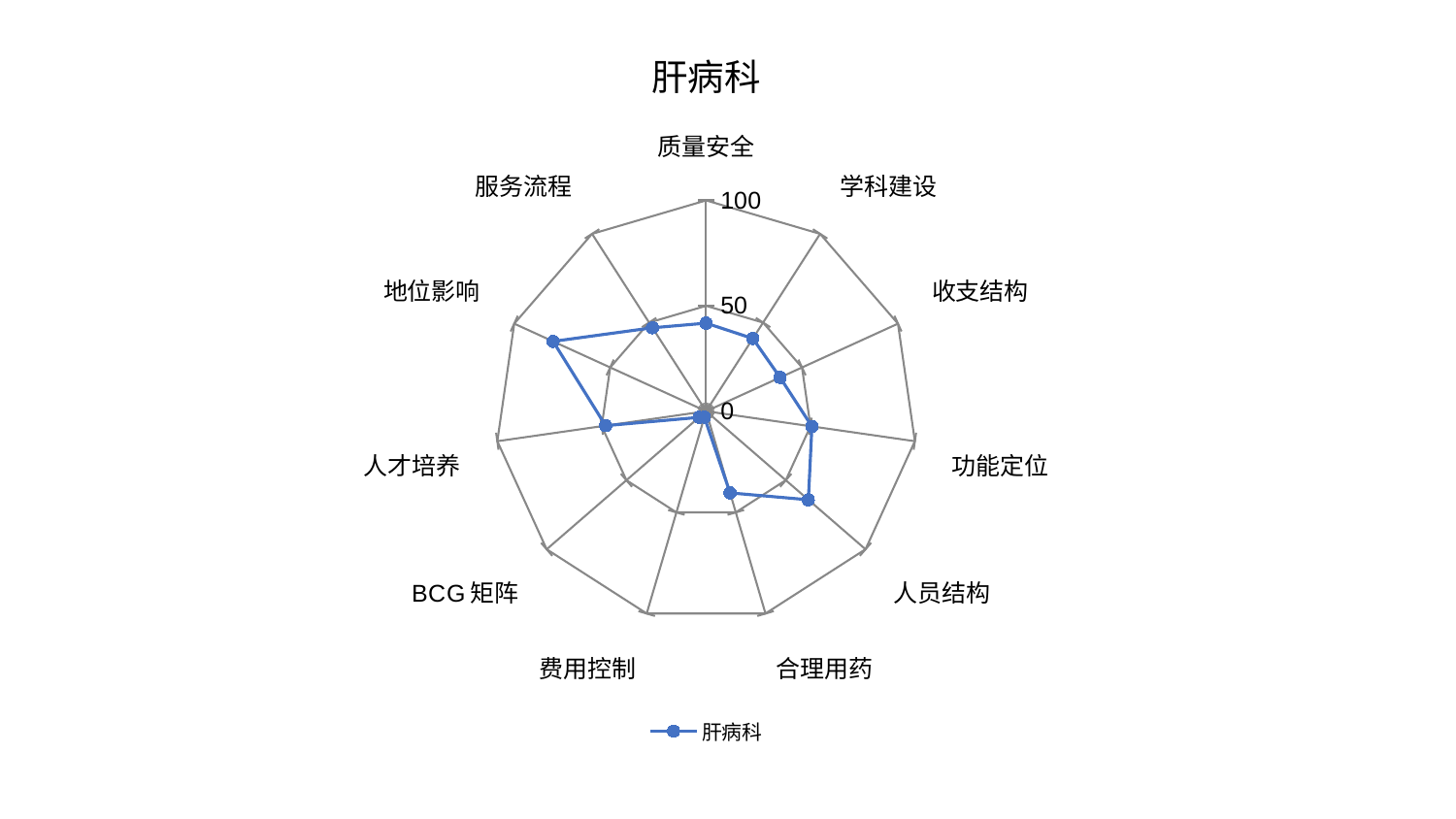

### Chart: 肝病科

| Category | 肝病科 |
|---|---|
| 质量安全 | 41.788952491124725 |
| 学科建设 | 41.00397234191527 |
| 收支结构 | 38.593811008930054 |
| 功能定位 | 50.69287380432345 |
| 人员结构 | 64.14735606821992 |
| 合理用药 | 40.37850079762628 |
| 费用控制 | 2.9337443876993543 |
| BCG矩阵 | 4.442582423293836 |
| 人才培养 | 48.1453698364528 |
| 地位影响 | 79.74504373065048 |
| 服务流程 | 47.05854265190923 |
153